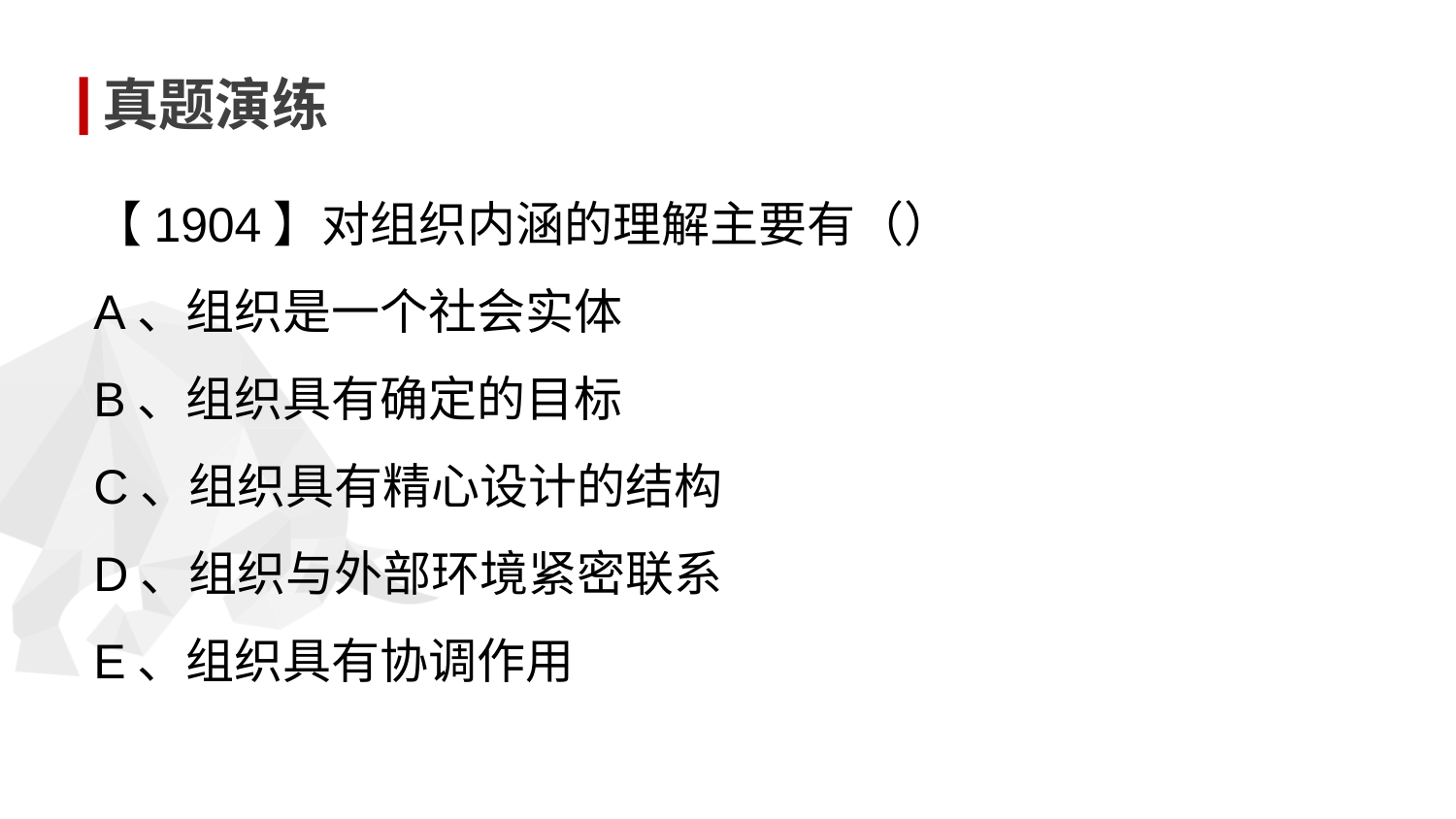

真题演练
【1904】对组织内涵的理解主要有（）
A、组织是一个社会实体
B、组织具有确定的目标
C、组织具有精心设计的结构
D、组织与外部环境紧密联系
E、组织具有协调作用